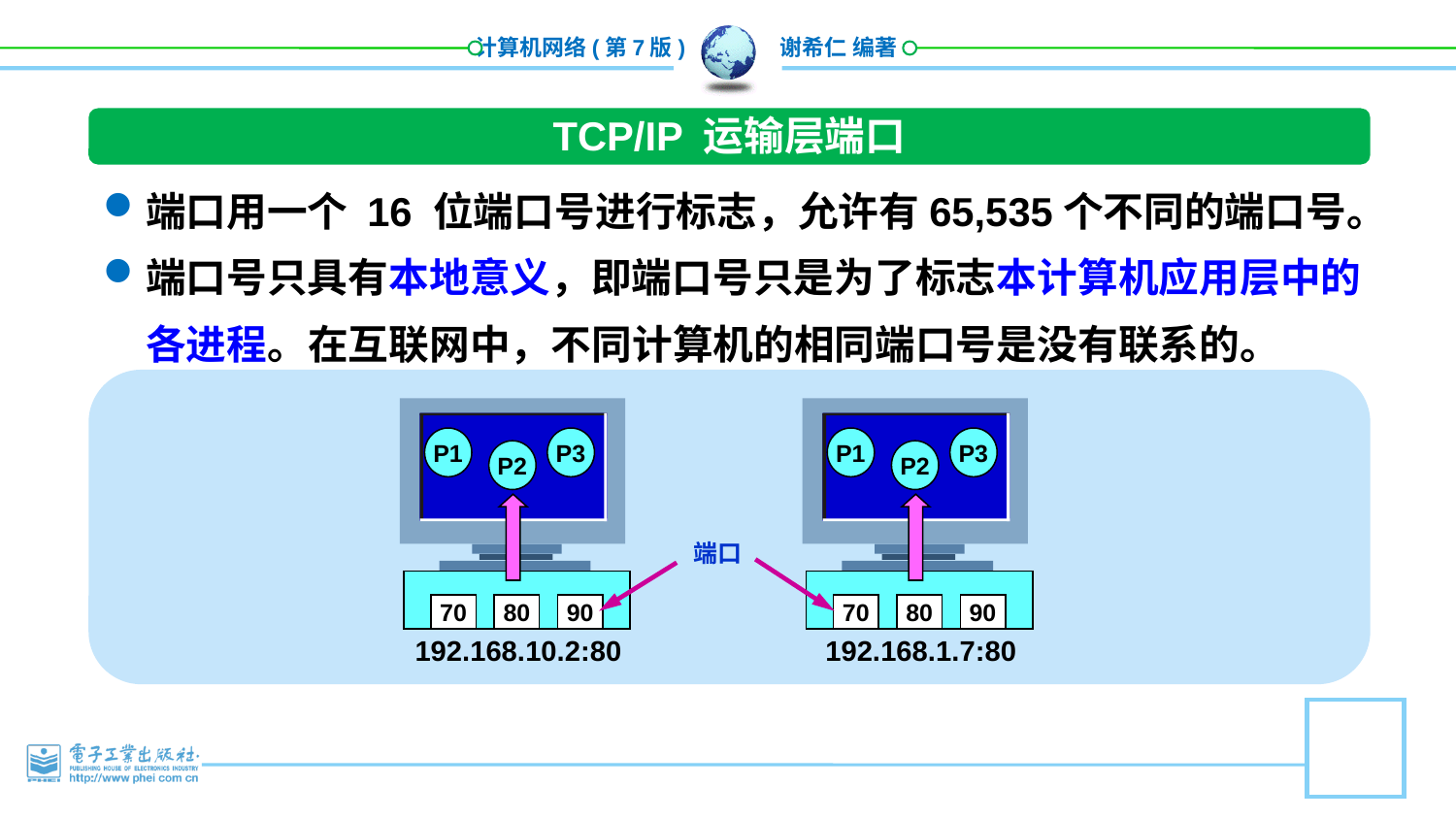

TCP/IP 运输层端口

端口用一个 16 位端口号进行标志，允许有65,535个不同的端口号。
端口号只具有本地意义，即端口号只是为了标志本计算机应用层中的各进程。在互联网中，不同计算机的相同端口号是没有联系的。

P1
P3
P2

70
80
90
192.168.10.2:80

P1
P3
P2

70
80
90
192.168.1.7:80
端口